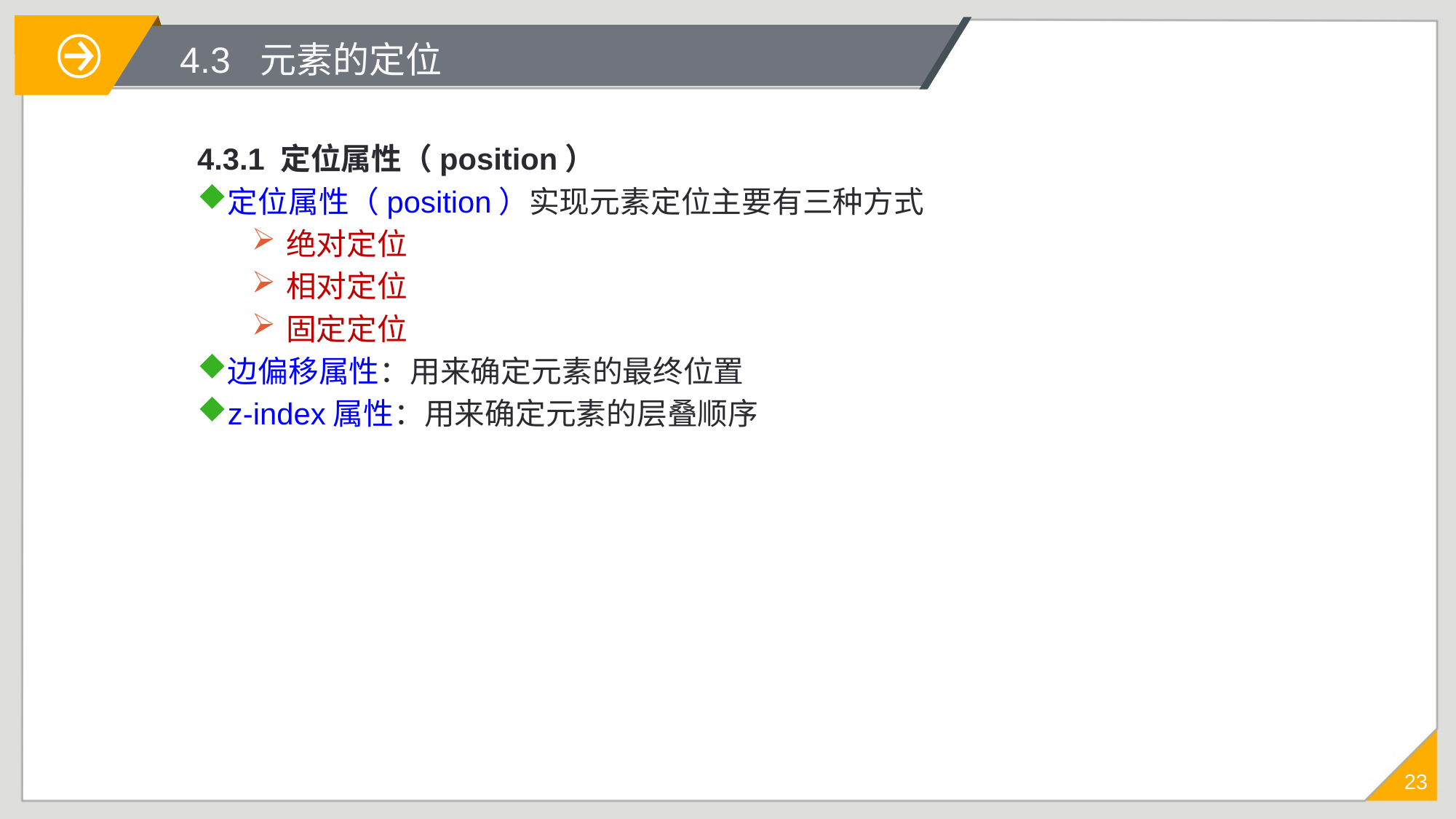

# 4.3  元素的定位
4.3.1 定位属性（position）
定位属性（position）实现元素定位主要有三种方式
绝对定位
相对定位
固定定位
边偏移属性：用来确定元素的最终位置
z-index属性：用来确定元素的层叠顺序